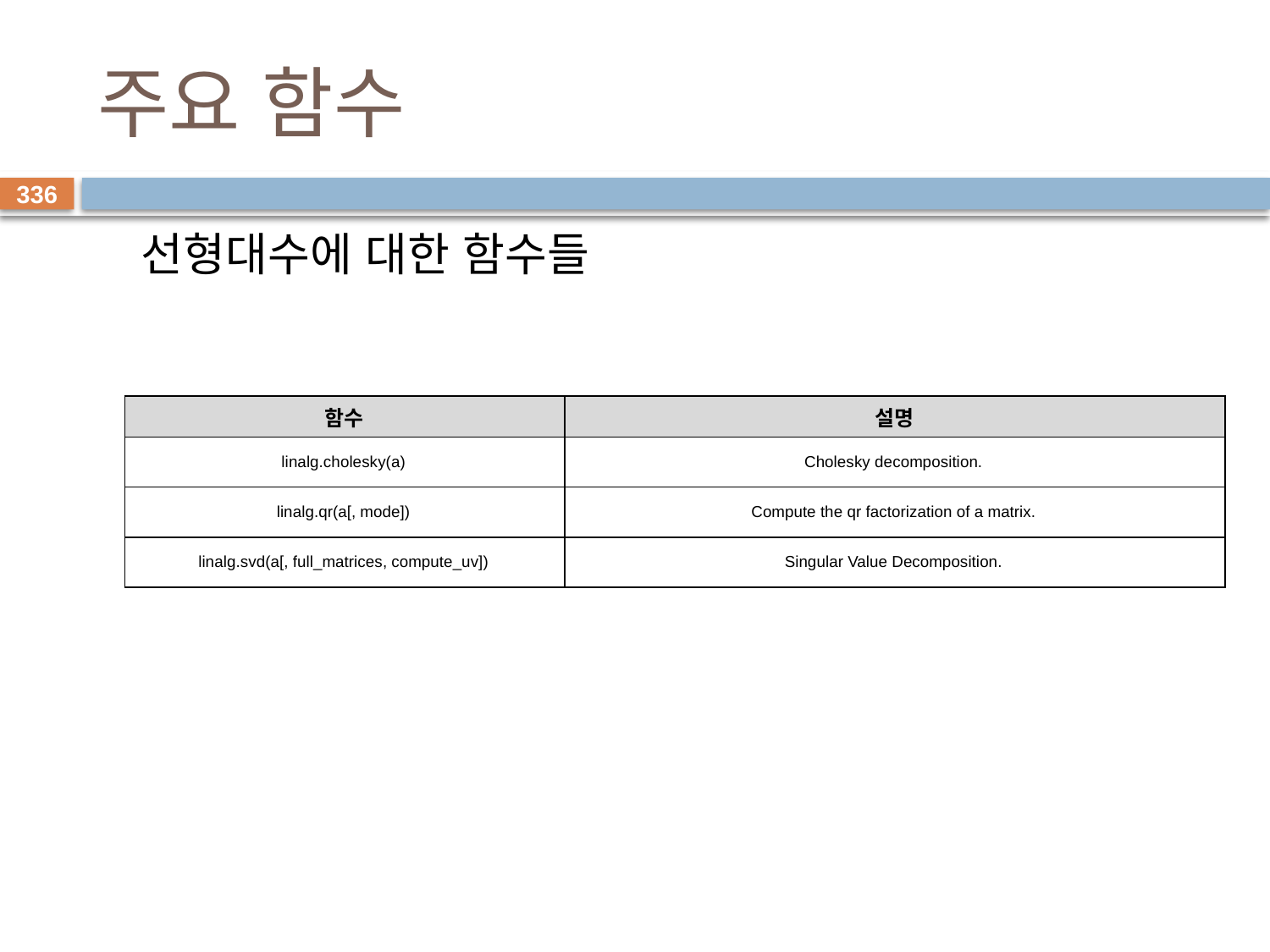

# 주요 함수
336
선형대수에 대한 함수들
| 함수 | 설명 |
| --- | --- |
| linalg.cholesky(a) | Cholesky decomposition. |
| linalg.qr(a[, mode]) | Compute the qr factorization of a matrix. |
| linalg.svd(a[, full\_matrices, compute\_uv]) | Singular Value Decomposition. |